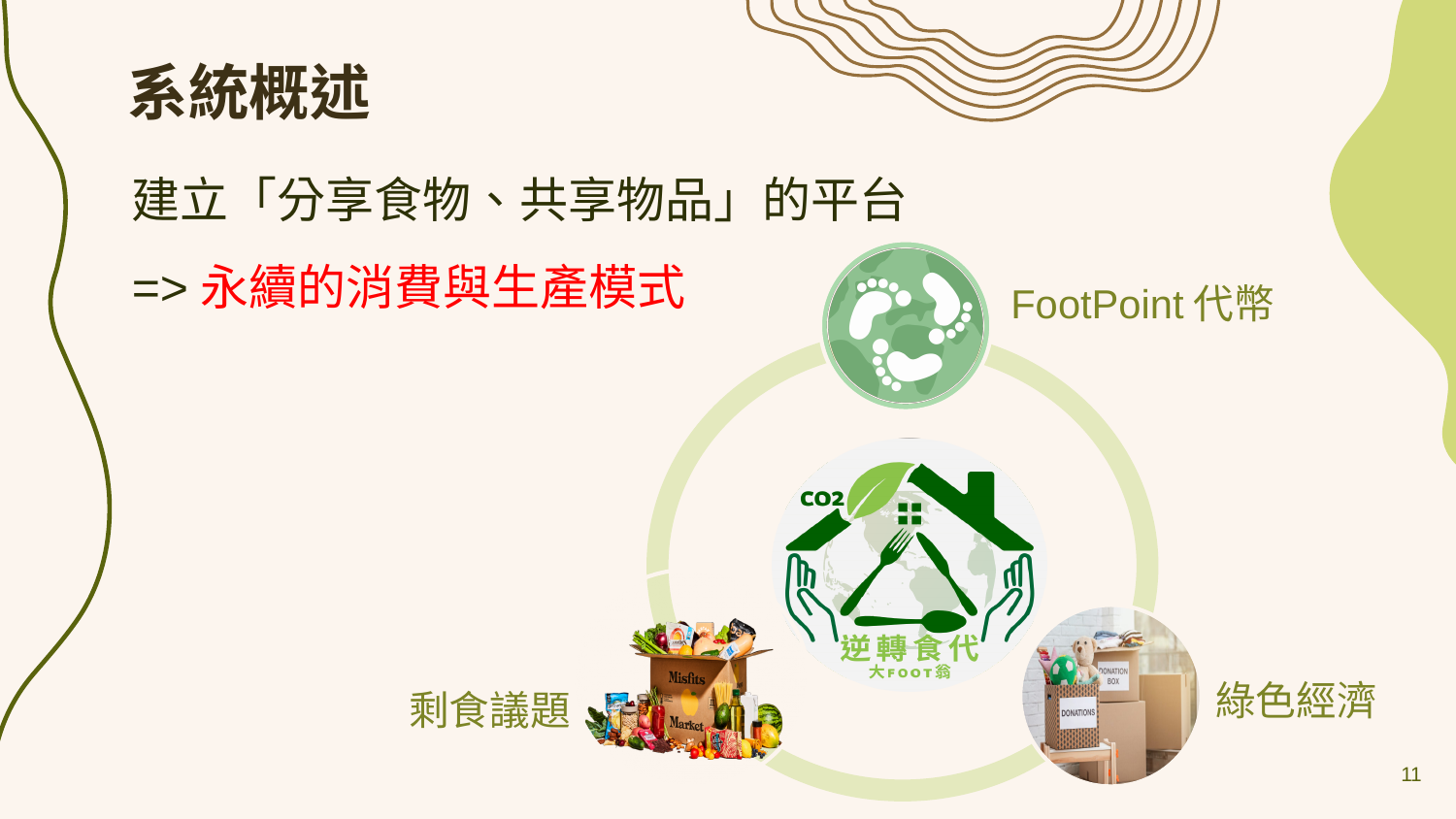

系統概述
建立「分享食物、共享物品」的平台
=>永續的消費與生產模式

FootPoint代幣
綠色經濟
剩食議題
11